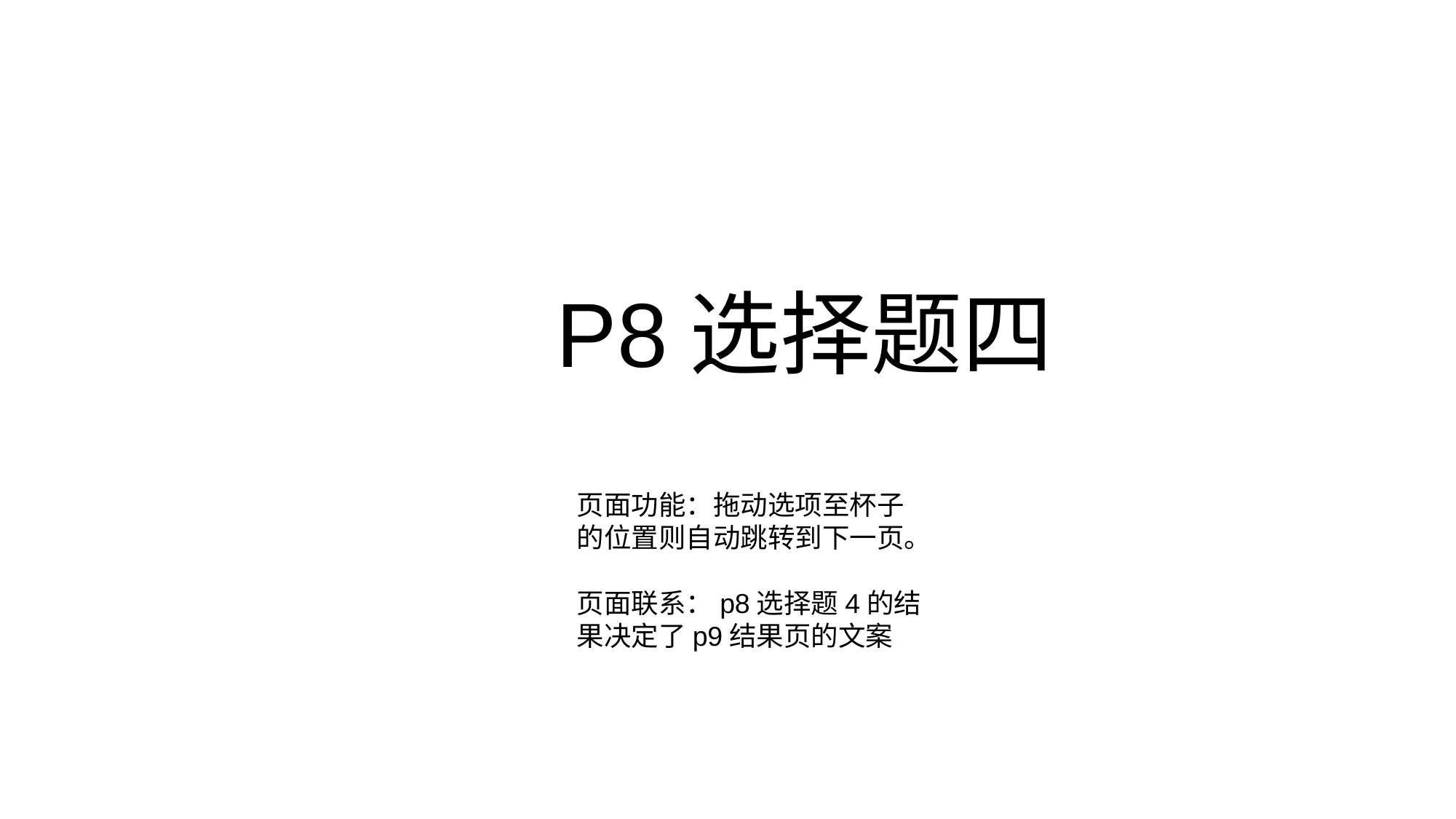

P8选择题四
页面功能：拖动选项至杯子的位置则自动跳转到下一页。

页面联系：p8选择题4的结果决定了p9结果页的文案